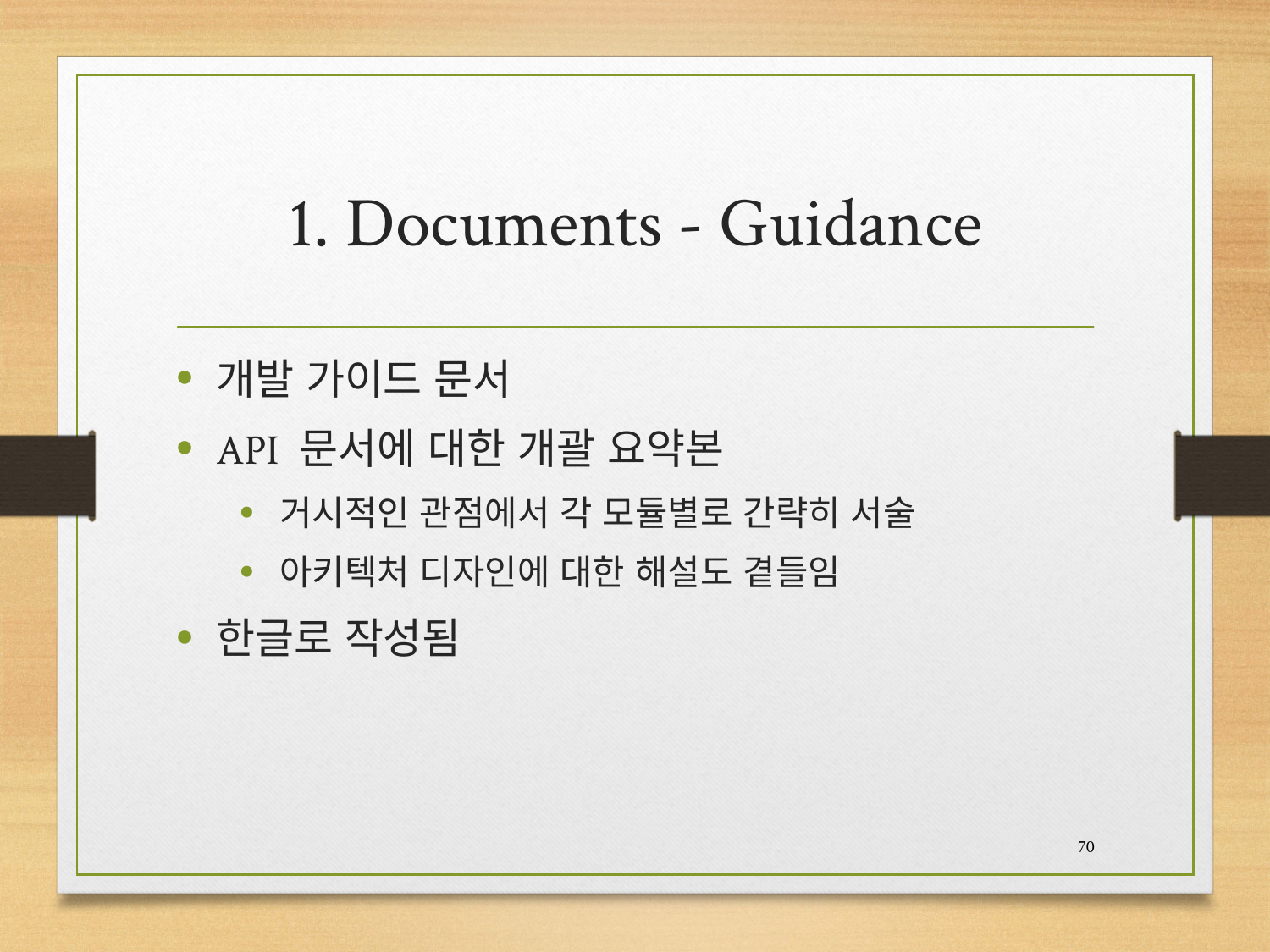

# 1. Documents - Guidance
개발 가이드 문서
API 문서에 대한 개괄 요약본
거시적인 관점에서 각 모듈별로 간략히 서술
아키텍처 디자인에 대한 해설도 곁들임
한글로 작성됨
70